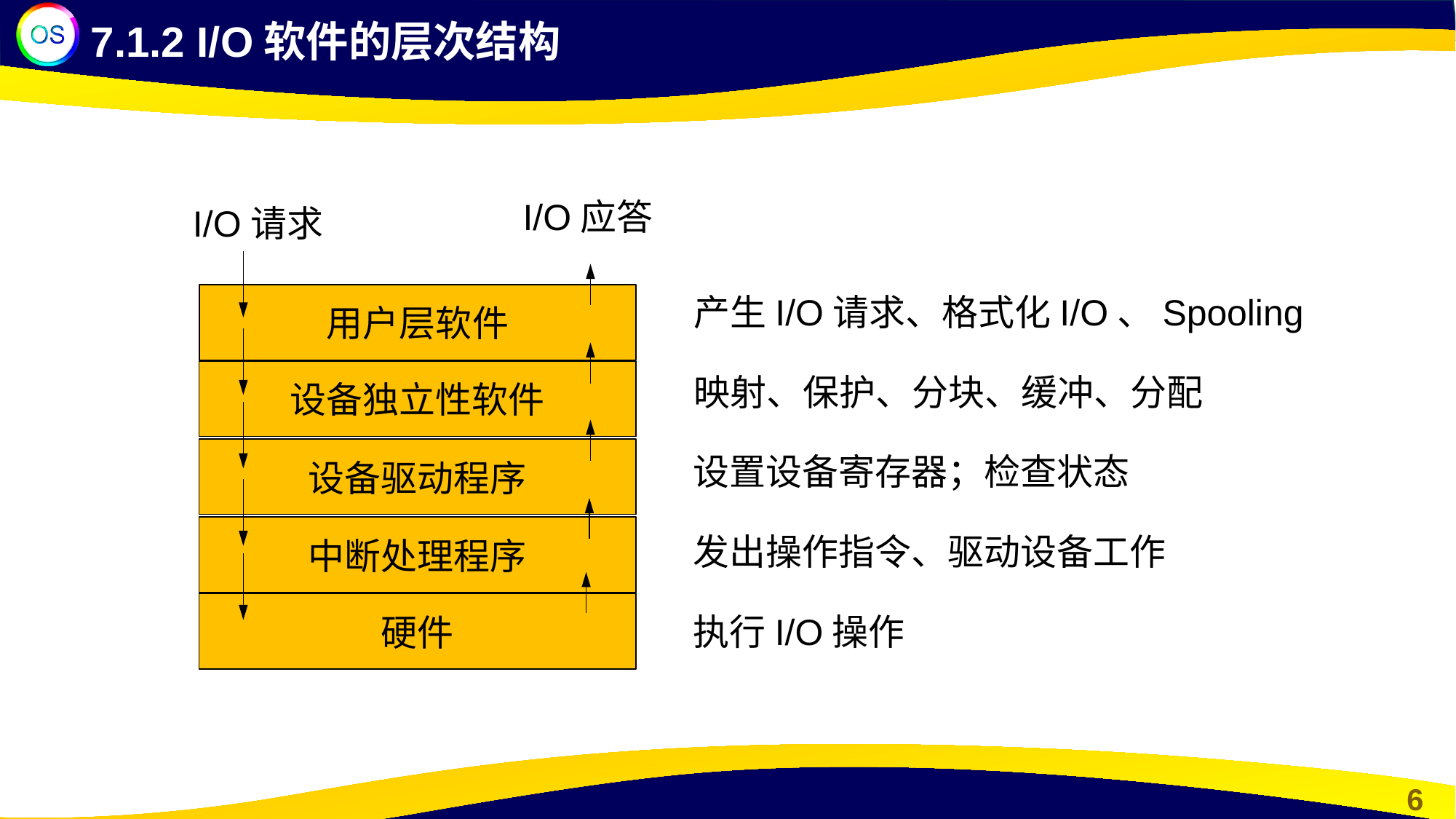

7.1.2 I/O软件的层次结构
I/O应答
I/O请求
产生I/O请求、格式化I/O、Spooling
用户层软件
设备独立性软件
映射、保护、分块、缓冲、分配
设备驱动程序
设置设备寄存器；检查状态
中断处理程序
发出操作指令、驱动设备工作
硬件
执行I/O操作